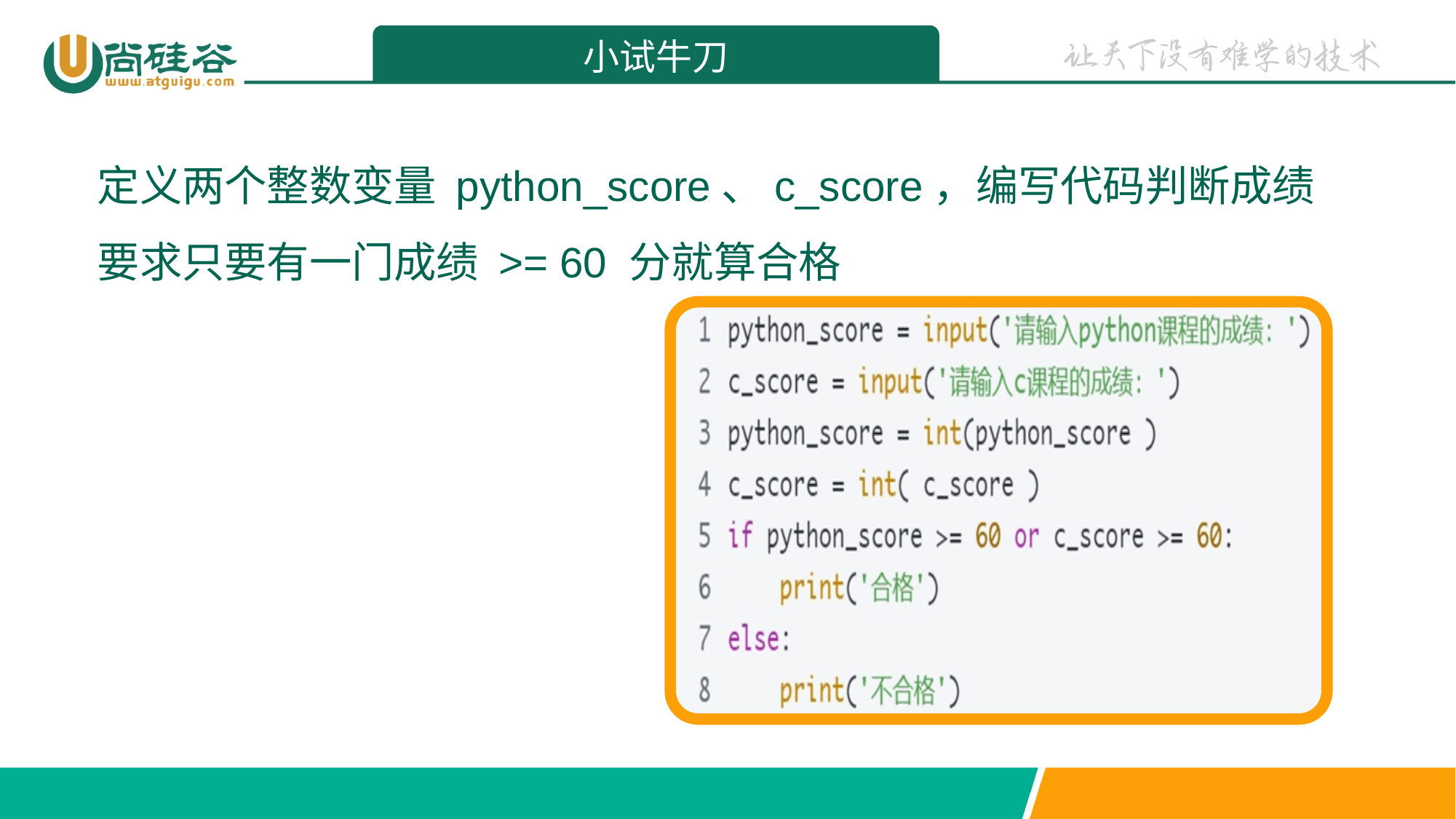

小试牛刀
定义两个整数变量 python_score、c_score，编写代码判断成绩
要求只要有一门成绩 >= 60 分就算合格